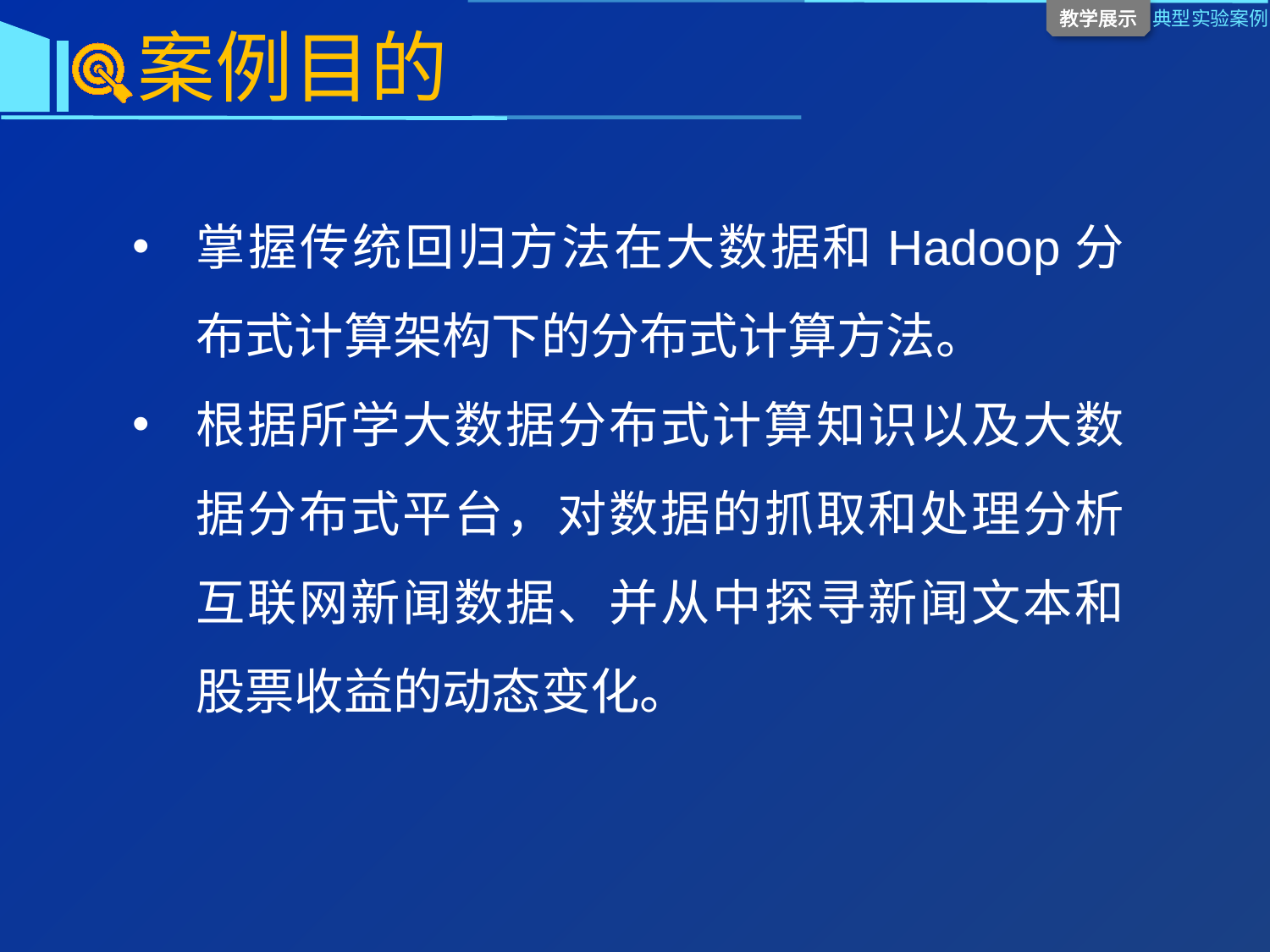

案例目的

掌握传统回归方法在大数据和Hadoop分布式计算架构下的分布式计算方法。
根据所学大数据分布式计算知识以及大数据分布式平台，对数据的抓取和处理分析互联网新闻数据、并从中探寻新闻文本和股票收益的动态变化。